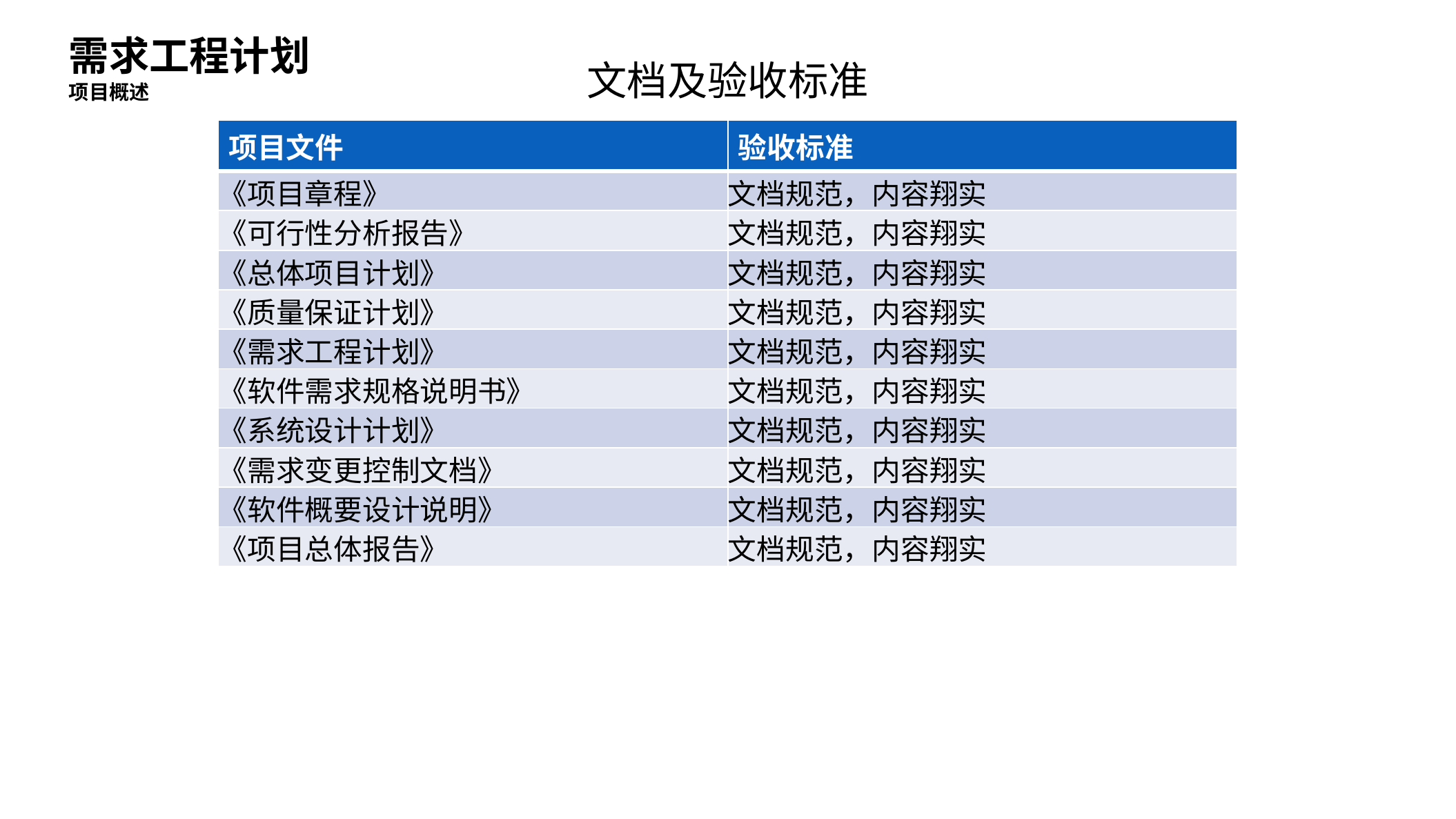

需求工程计划
文档及验收标准
项目概述
| 项目文件 | 验收标准 |
| --- | --- |
| 《项目章程》 | 文档规范，内容翔实 |
| 《可行性分析报告》 | 文档规范，内容翔实 |
| 《总体项目计划》 | 文档规范，内容翔实 |
| 《质量保证计划》 | 文档规范，内容翔实 |
| 《需求工程计划》 | 文档规范，内容翔实 |
| 《软件需求规格说明书》 | 文档规范，内容翔实 |
| 《系统设计计划》 | 文档规范，内容翔实 |
| 《需求变更控制文档》 | 文档规范，内容翔实 |
| 《软件概要设计说明》 | 文档规范，内容翔实 |
| 《项目总体报告》 | 文档规范，内容翔实 |